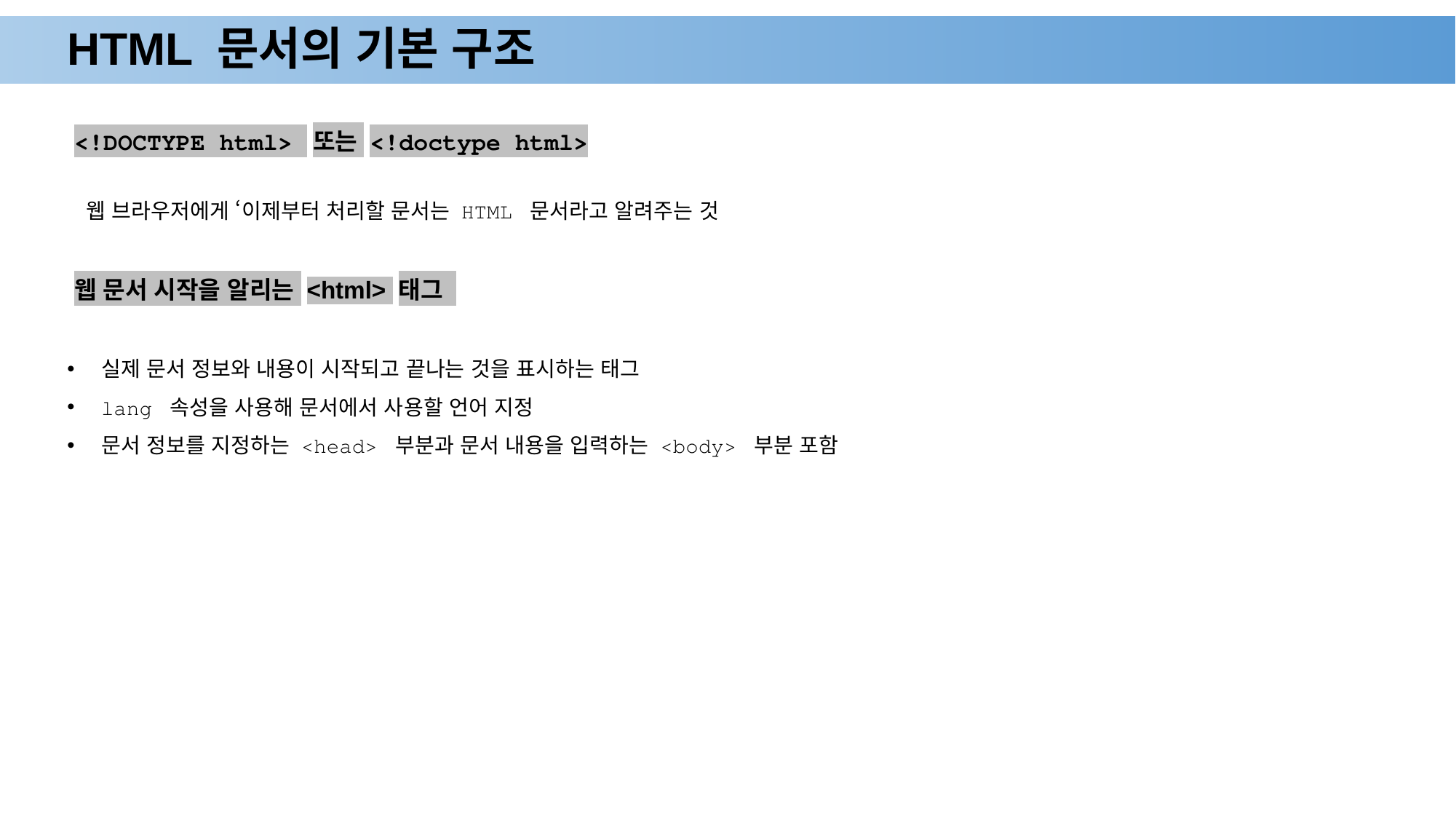

# HTML 문서의 기본 구조
<!DOCTYPE html> 또는 <!doctype html>
웹 브라우저에게 ‘이제부터 처리할 문서는 HTML 문서라고 알려주는 것
웹 문서 시작을 알리는 <html> 태그
실제 문서 정보와 내용이 시작되고 끝나는 것을 표시하는 태그
lang 속성을 사용해 문서에서 사용할 언어 지정
문서 정보를 지정하는 <head> 부분과 문서 내용을 입력하는 <body> 부분 포함